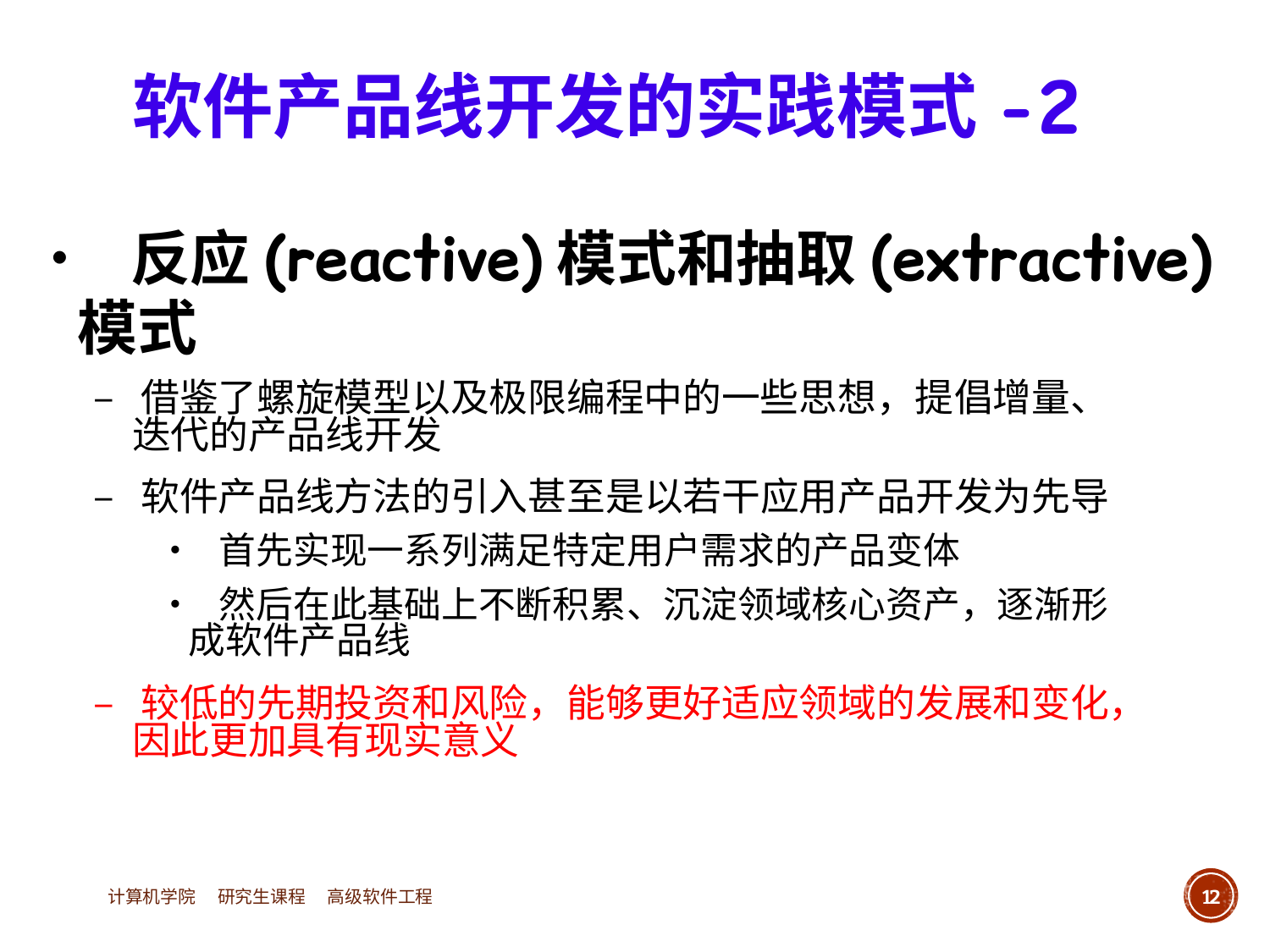

软件产品线开发的实践模式-2

•  反应(reactive)模式和抽取(extractive)
	模式
		–  借鉴了螺旋模型以及极限编程中的一些思想，提倡增量、
			迭代的产品线开发
		–  软件产品线方法的引入甚至是以若干应用产品开发为先导
				•  首先实现一系列满足特定用户需求的产品变体
				•  然后在此基础上不断积累、沉淀领域核心资产，逐渐形
					成软件产品线
		–  较低的先期投资和风险，能够更好适应领域的发展和变化，
			因此更加具有现实意义
计算机学院    研究生课程    高级软件工程
12